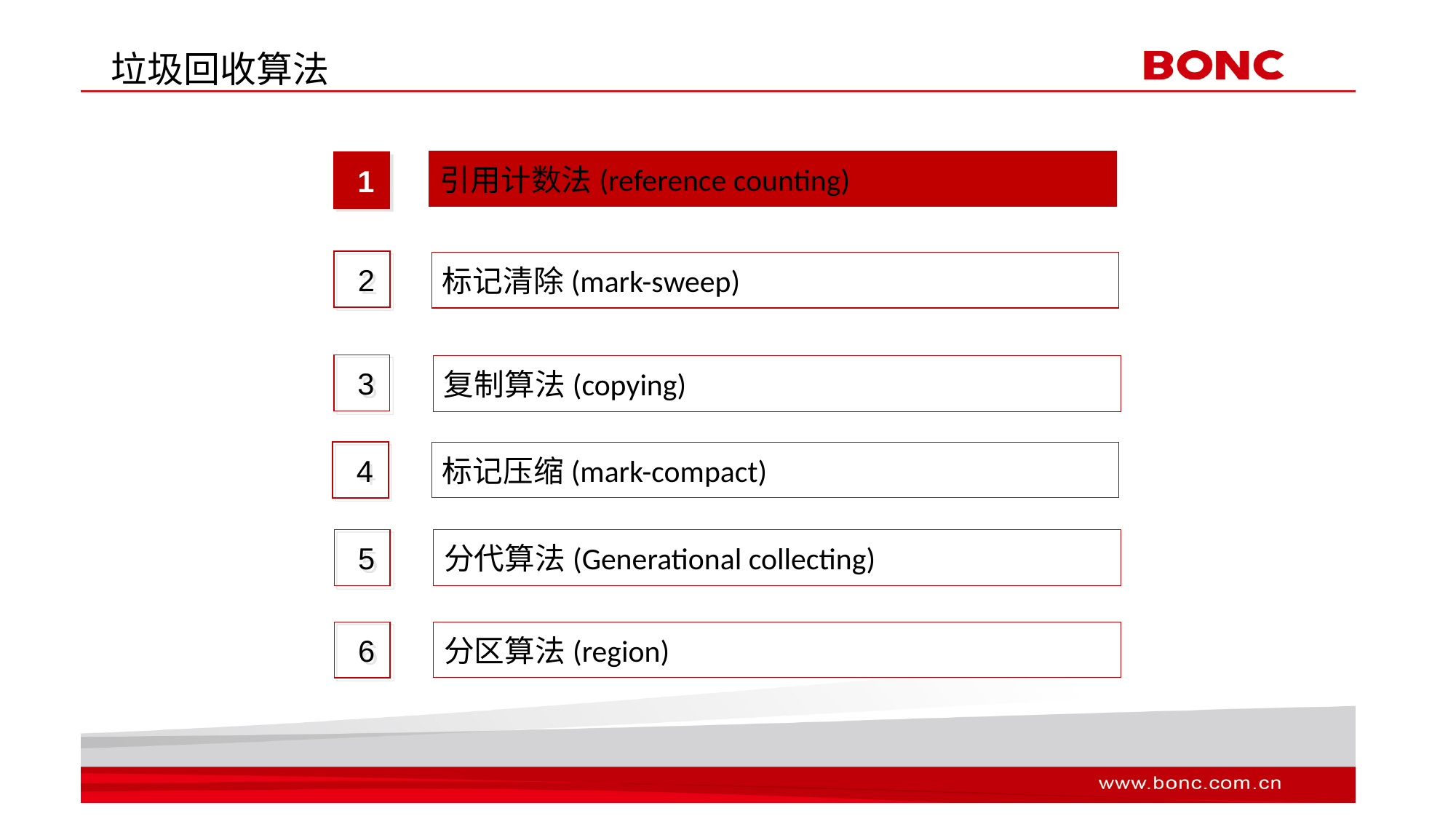

# 垃圾回收算法
引用计数法(reference counting)
1
2
标记清除(mark-sweep)
3
复制算法(copying)
4
标记压缩(mark-compact)
5
分代算法(Generational collecting)
6
分区算法(region)